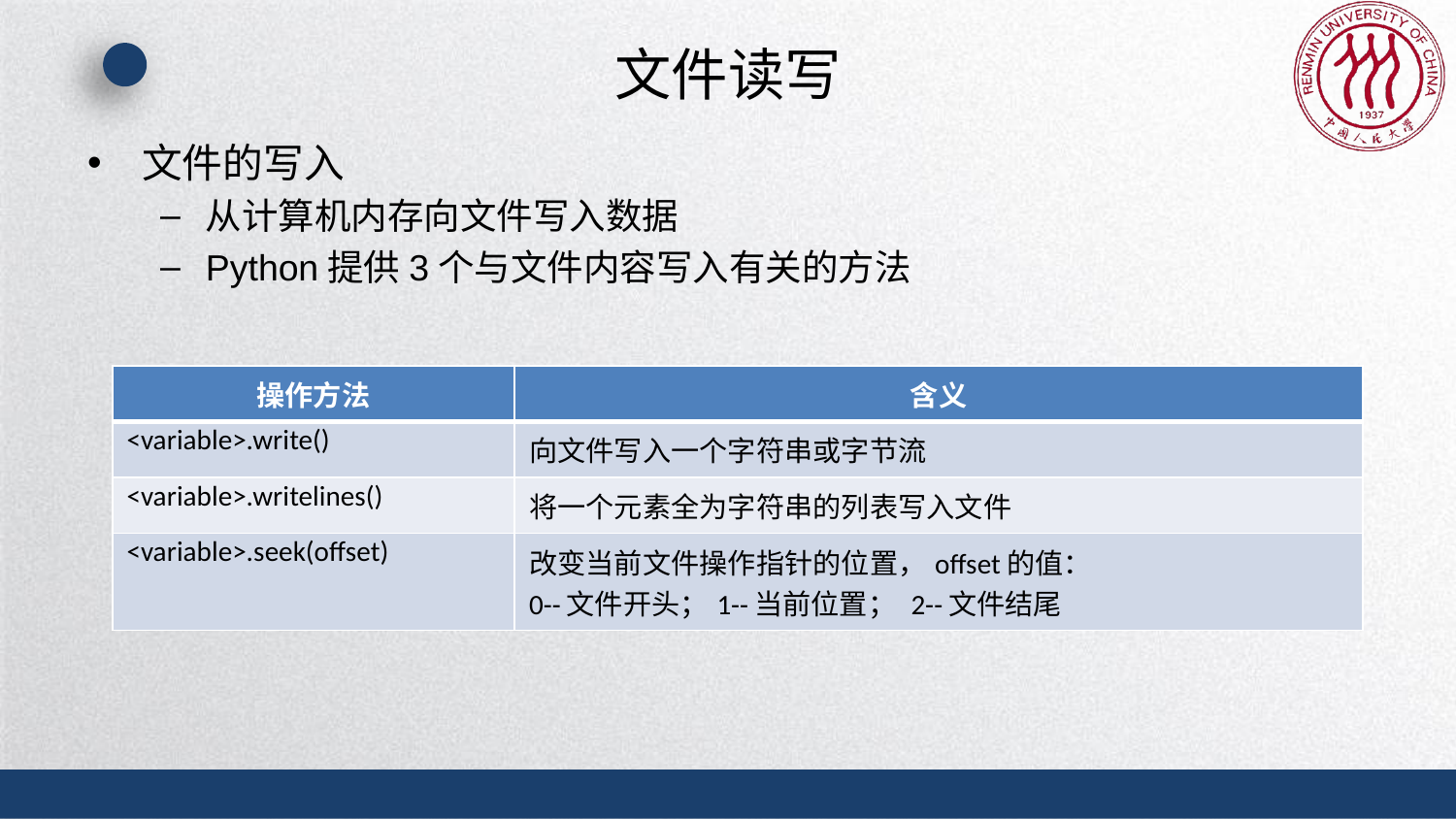

# 文件读写
文件的写入
从计算机内存向文件写入数据
Python提供3个与文件内容写入有关的方法

| 操作方法 | 含义 |
| --- | --- |
| <variable>.write() | 向文件写入一个字符串或字节流 |
| <variable>.writelines() | 将一个元素全为字符串的列表写入文件 |
| <variable>.seek(offset) | 改变当前文件操作指针的位置，offset的值： 0--文件开头；1--当前位置； 2--文件结尾 |